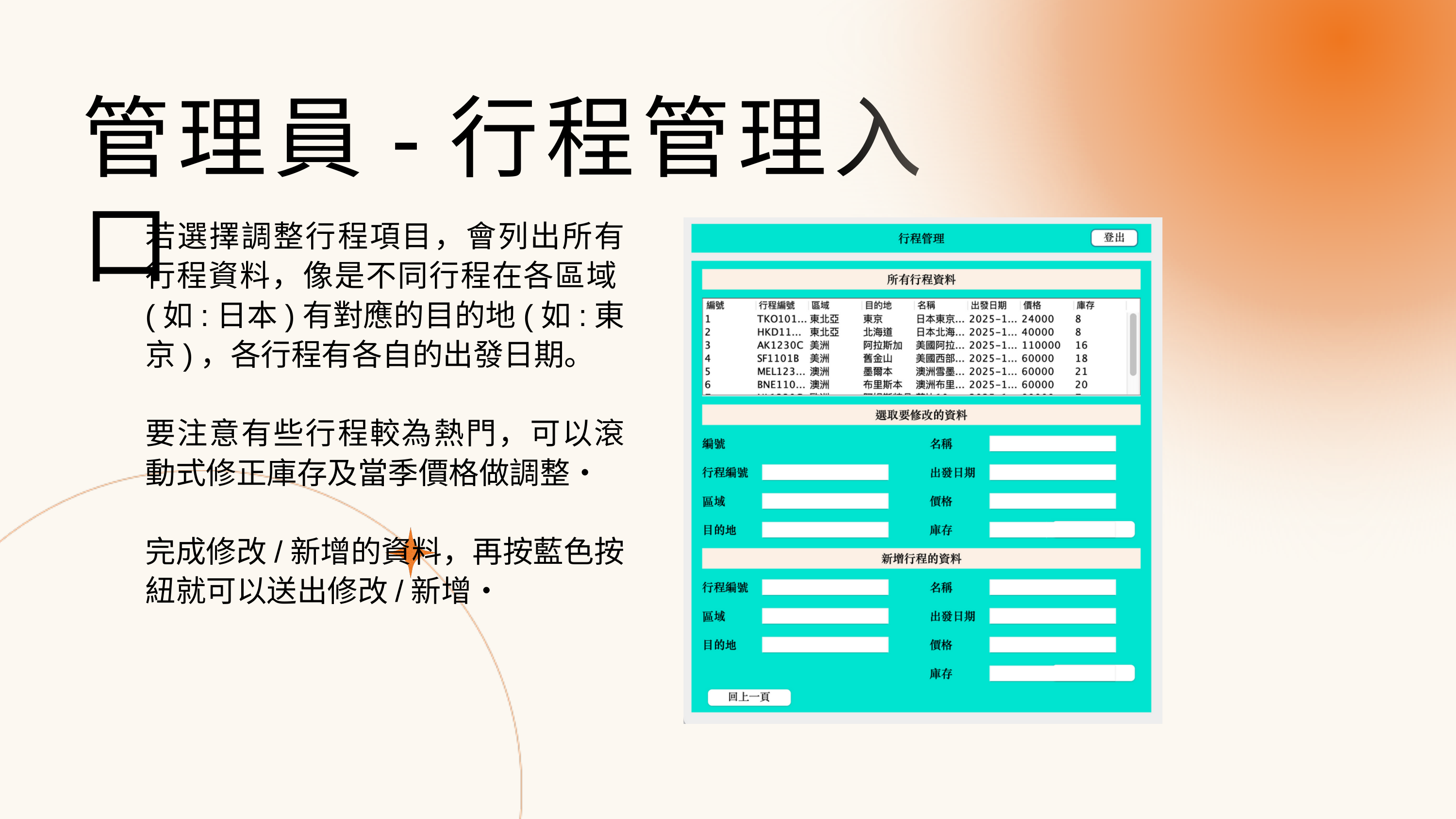

管理員-行程管理入口
若選擇調整行程項目，會列出所有行程資料，像是不同行程在各區域(如:日本)有對應的目的地(如:東京)，各行程有各自的出發日期。

要注意有些行程較為熱門，可以滾動式修正庫存及當季價格做調整‧

完成修改/新增的資料，再按藍色按紐就可以送出修改/新增‧